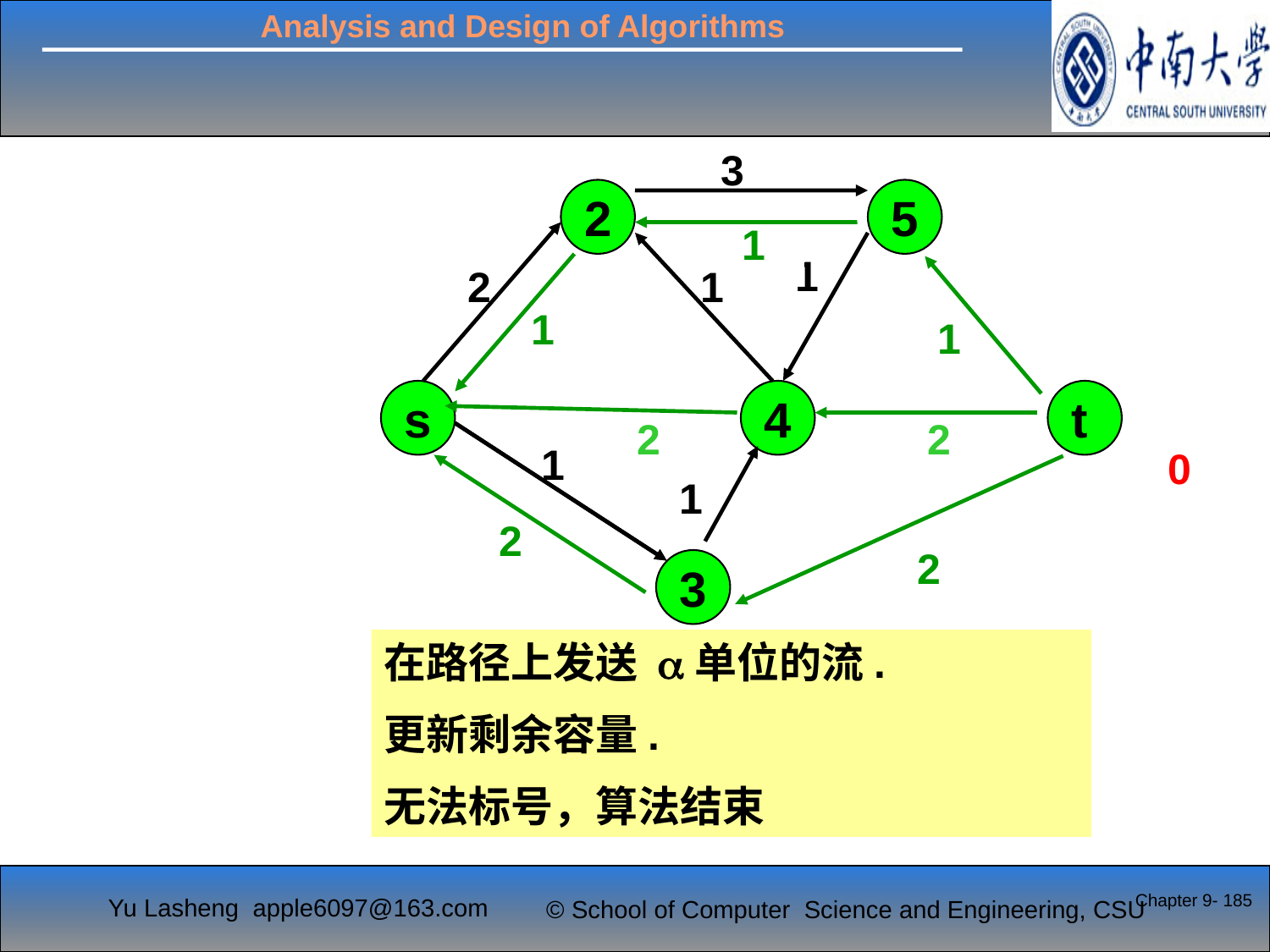

3
2
5

1

1

2

1

1
1
1
s
4
t

2
2

1
3
0

1
1
2
2
3
在路径上发送 α单位的流.
更新剩余容量.
无法标号，算法结束
Chapter 9- 185